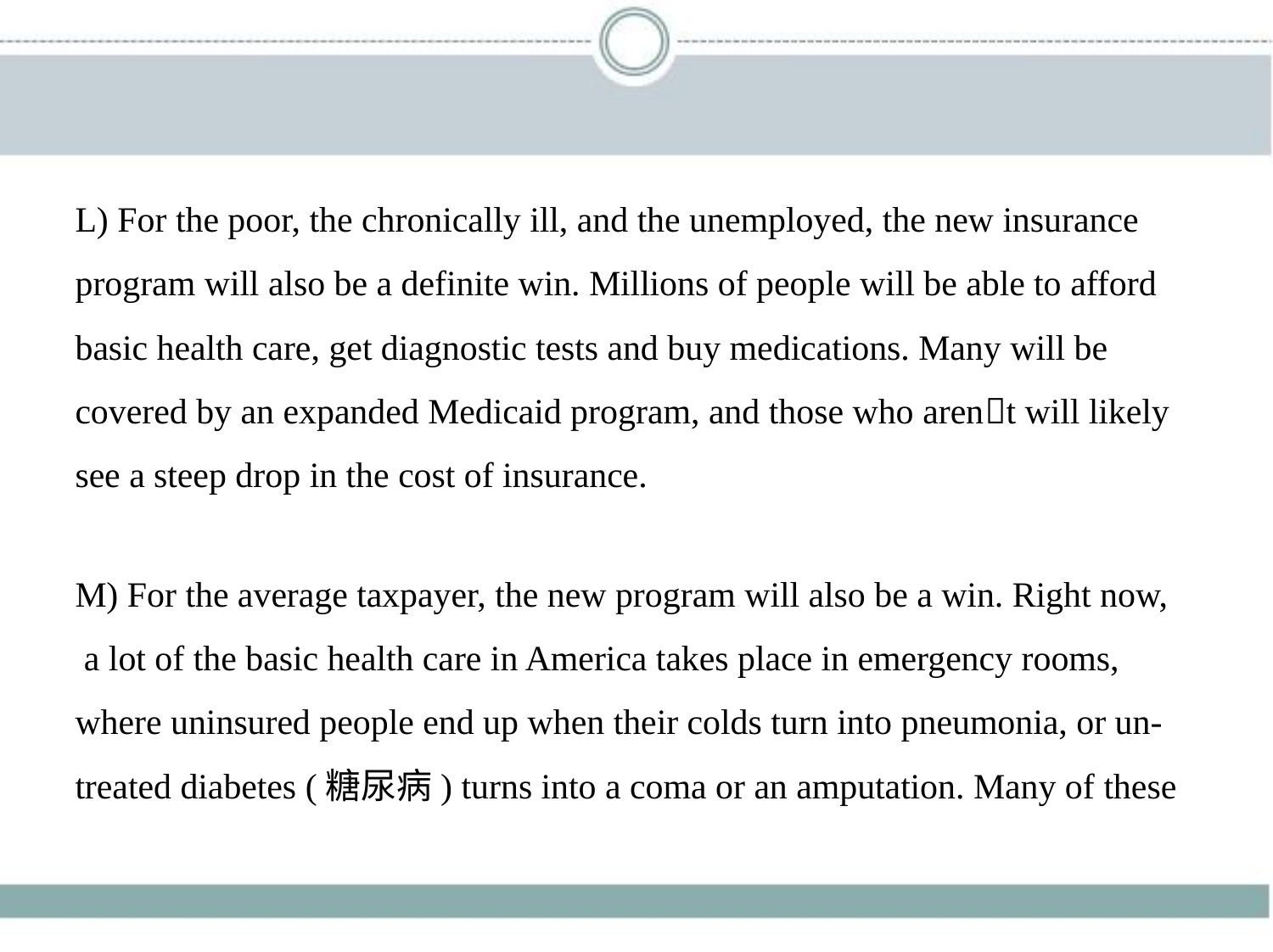

L) For the poor, the chronically ill, and the unemployed, the new insurance
program will also be a definite win. Millions of people will be able to afford
basic health care, get diagnostic tests and buy medications. Many will be
covered by an expanded Medicaid program, and those who aren􀆳t will likely
see a steep drop in the cost of insurance.
M) For the average taxpayer, the new program will also be a win. Right now,
 a lot of the basic health care in America takes place in emergency rooms,
where uninsured people end up when their colds turn into pneumonia, or un-
treated diabetes (糖尿病) turns into a coma or an amputation. Many of these